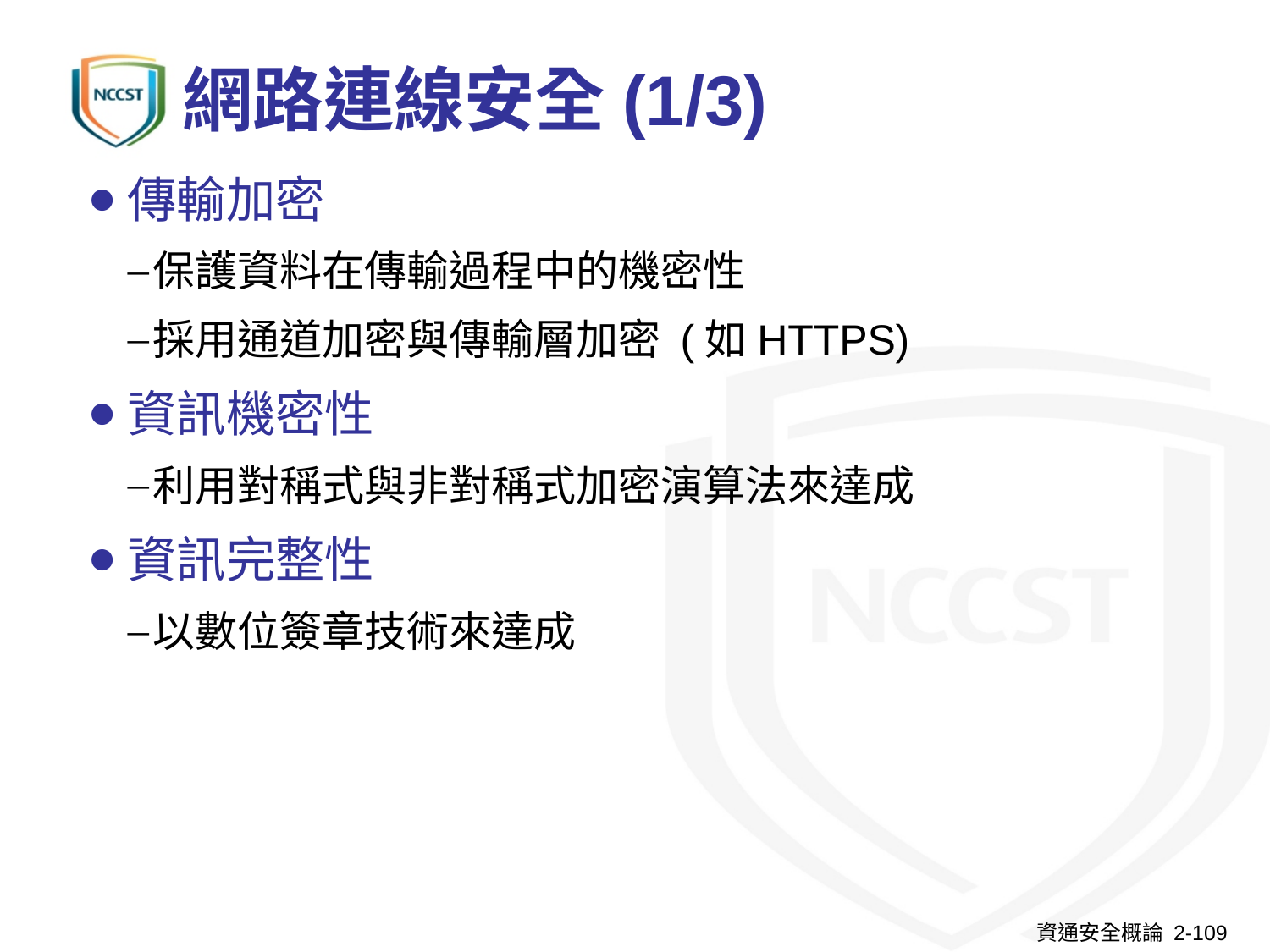

# 網路連線安全(1/3)
傳輸加密
保護資料在傳輸過程中的機密性
採用通道加密與傳輸層加密 (如HTTPS)
資訊機密性
利用對稱式與非對稱式加密演算法來達成
資訊完整性
以數位簽章技術來達成